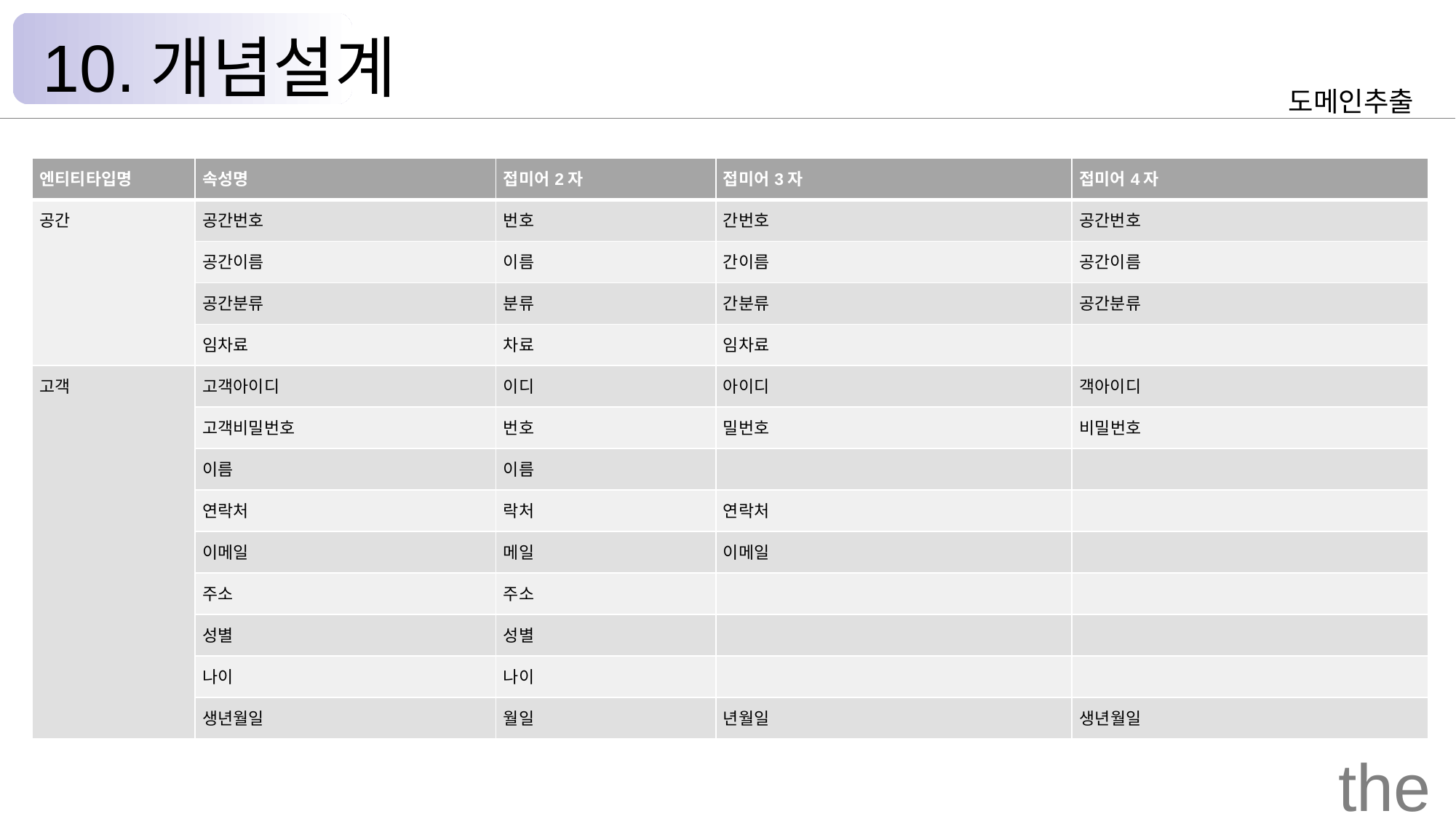

10.개념설계

도메인추출
| 엔티티타입명 | 속성명 | 접미어2자 | 접미어3자 | 접미어4자 |
| --- | --- | --- | --- | --- |
| 공간 | 공간번호 | 번호 | 간번호 | 공간번호 |
|  | 공간이름 | 이름 | 간이름 | 공간이름 |
|  | 공간분류 | 분류 | 간분류 | 공간분류 |
|  | 임차료 | 차료 | 임차료 |  |
| 고객 | 고객아이디 | 이디 | 아이디 | 객아이디 |
|  | 고객비밀번호 | 번호 | 밀번호 | 비밀번호 |
|  | 이름 | 이름 |  |  |
|  | 연락처 | 락처 | 연락처 |  |
|  | 이메일 | 메일 | 이메일 |  |
|  | 주소 | 주소 |  |  |
|  | 성별 | 성별 |  |  |
|  | 나이 | 나이 |  |  |
|  | 생년월일 | 월일 | 년월일 | 생년월일 |
the Palace